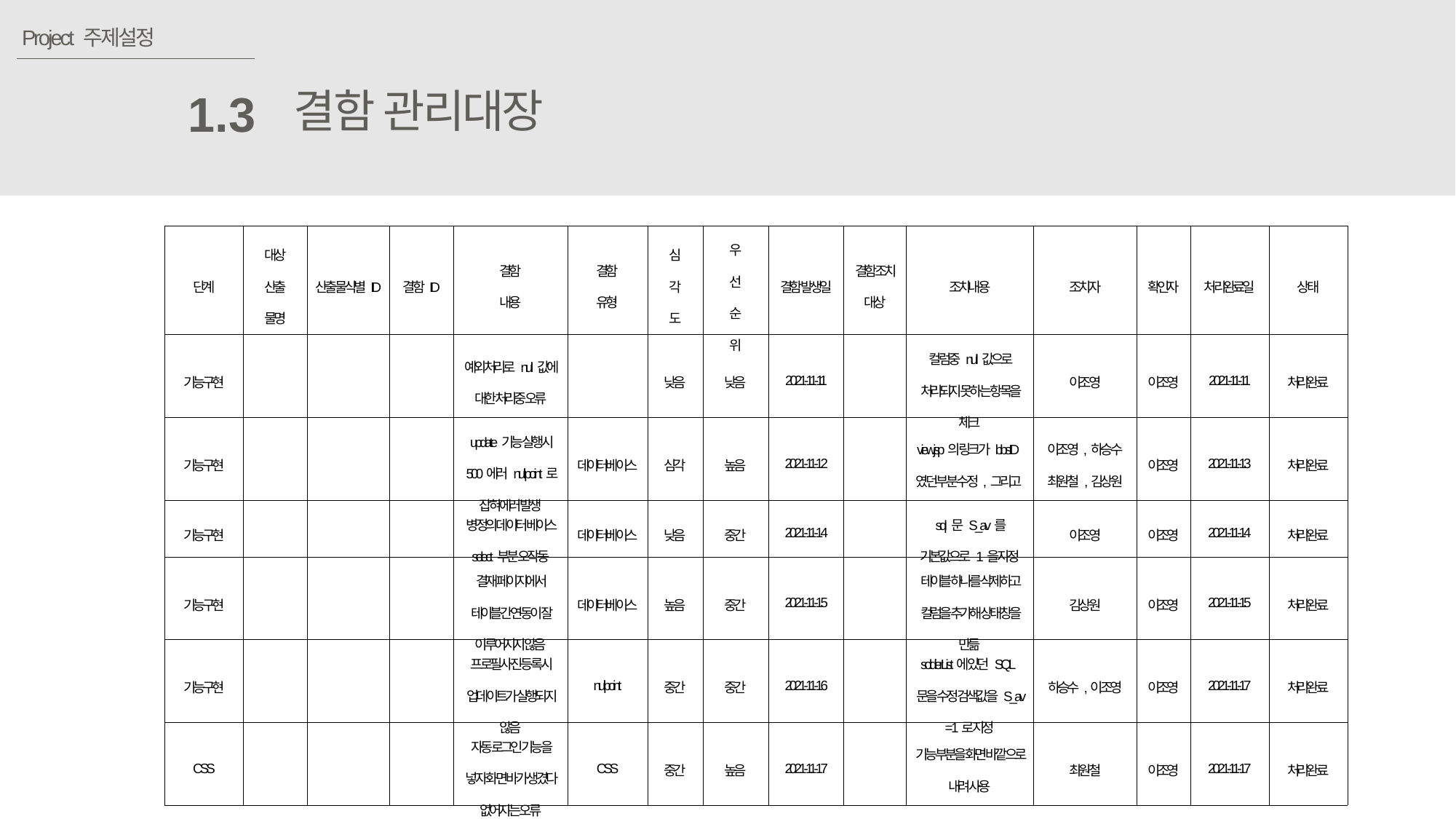

Project 주제설정
결함 관리대장
1.3
| 단계 | 대상 산출 물명 | 산출물식별ID | 결함ID | 결함 내용 | 결함 유형 | 심 각 도 | 우 선 순 위 | 결함 발생일 | 결함조치대상 | 조치내용 | 조치자 | 확인자 | 처리완료일 | 상태 |
| --- | --- | --- | --- | --- | --- | --- | --- | --- | --- | --- | --- | --- | --- | --- |
| 기능구현 |  |  |  | 예외처리로 null 값에 대한 처리중 오류 |  | 낮음 | 낮음 | 2021-11-11 |  | 컬럼중 null값으로 처리되지 못하는 항목을 체크 | 이조영 | 이조영 | 2021-11-11 | 처리완료 |
| 기능구현 |  |  |  | update 기능 실행시 500에러 null point로 잡혀 에러 발생 | 데이터베이스 | 심각 | 높음 | 2021-11-12 |  | view.jsp의 링크가 bbsID였던 부분 수정, 그리고 | 이조영, 하승수 최원철 ,김상원 | 이조영 | 2021-11-13 | 처리완료 |
| 기능구현 |  |  |  | 병정의 데이터 베이스 select 부분 오작동 | 데이터베이스 | 낮음 | 중간 | 2021-11-14 |  | sql 문 S\_av를 기본값으로 1을 지정 | 이조영 | 이조영 | 2021-11-14 | 처리완료 |
| 기능구현 |  |  |  | 결재 페이지에서 테이블간 연동이 잘 이루어지지 않음 | 데이터베이스 | 높음 | 중간 | 2021-11-15 |  | 테이블 하나를 삭제하고 컬럼을 추가해 상태창을 만듦 | 김상원 | 이조영 | 2021-11-15 | 처리완료 |
| 기능구현 |  |  |  | 프로필 사진 등록 시 업데이트가 실행되지 않음 | nullpoint | 중간 | 중간 | 2021-11-16 |  | soldierList에 있던 SQL문을 수정 검색값을 S\_av = 1로 지정 | 하승수,이조영 | 이조영 | 2021-11-17 | 처리완료 |
| CSS |  |  |  | 자동 로그인 기능을 넣자 화면 바가 생겼다 없어지는 오류 | CSS | 중간 | 높음 | 2021-11-17 |  | 기능부분을 화면 바깥으로 내려 사용 | 최원철 | 이조영 | 2021-11-17 | 처리완료 |